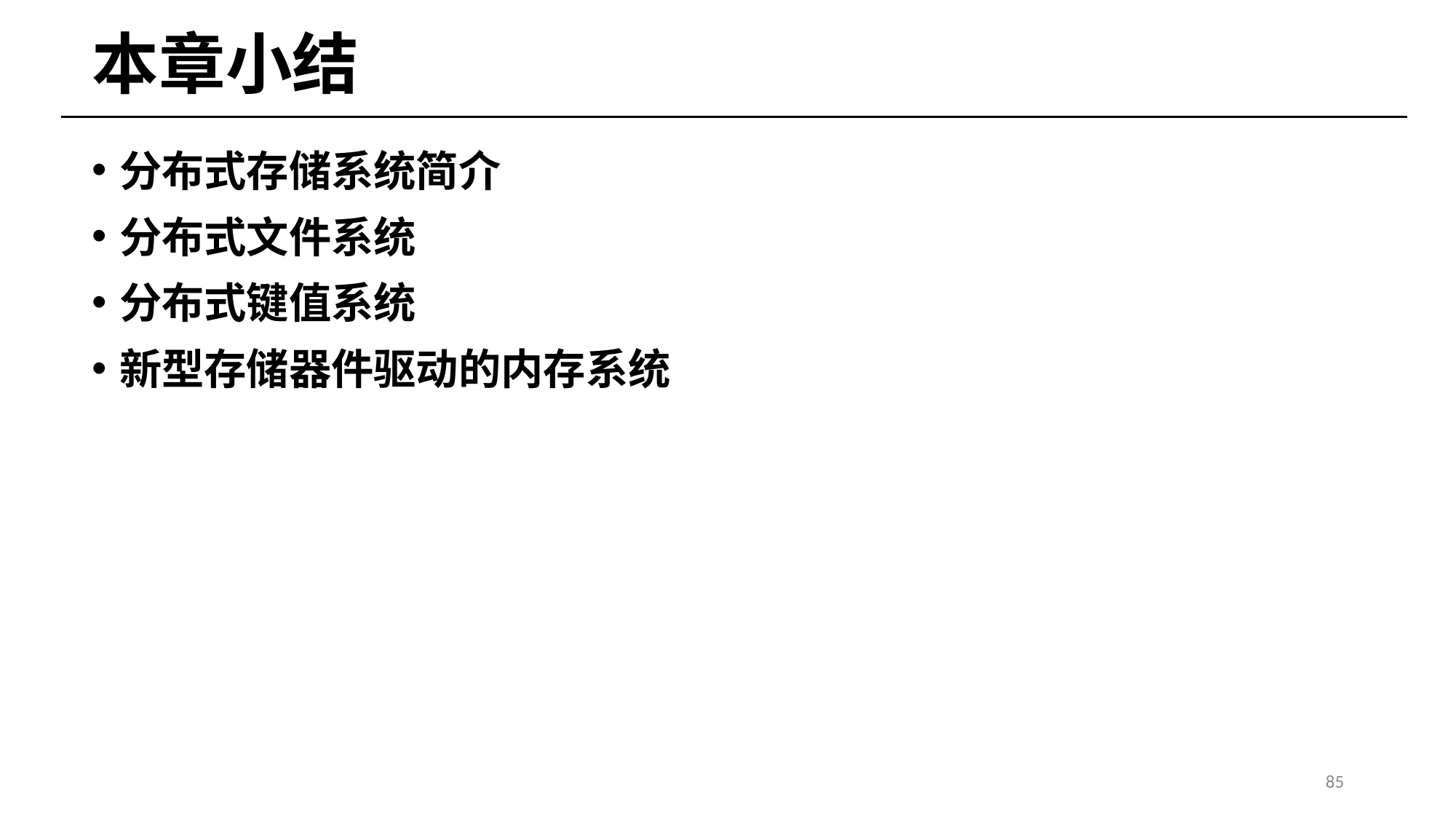

# 本章小结
分布式存储系统简介
分布式文件系统
分布式键值系统
新型存储器件驱动的内存系统

85